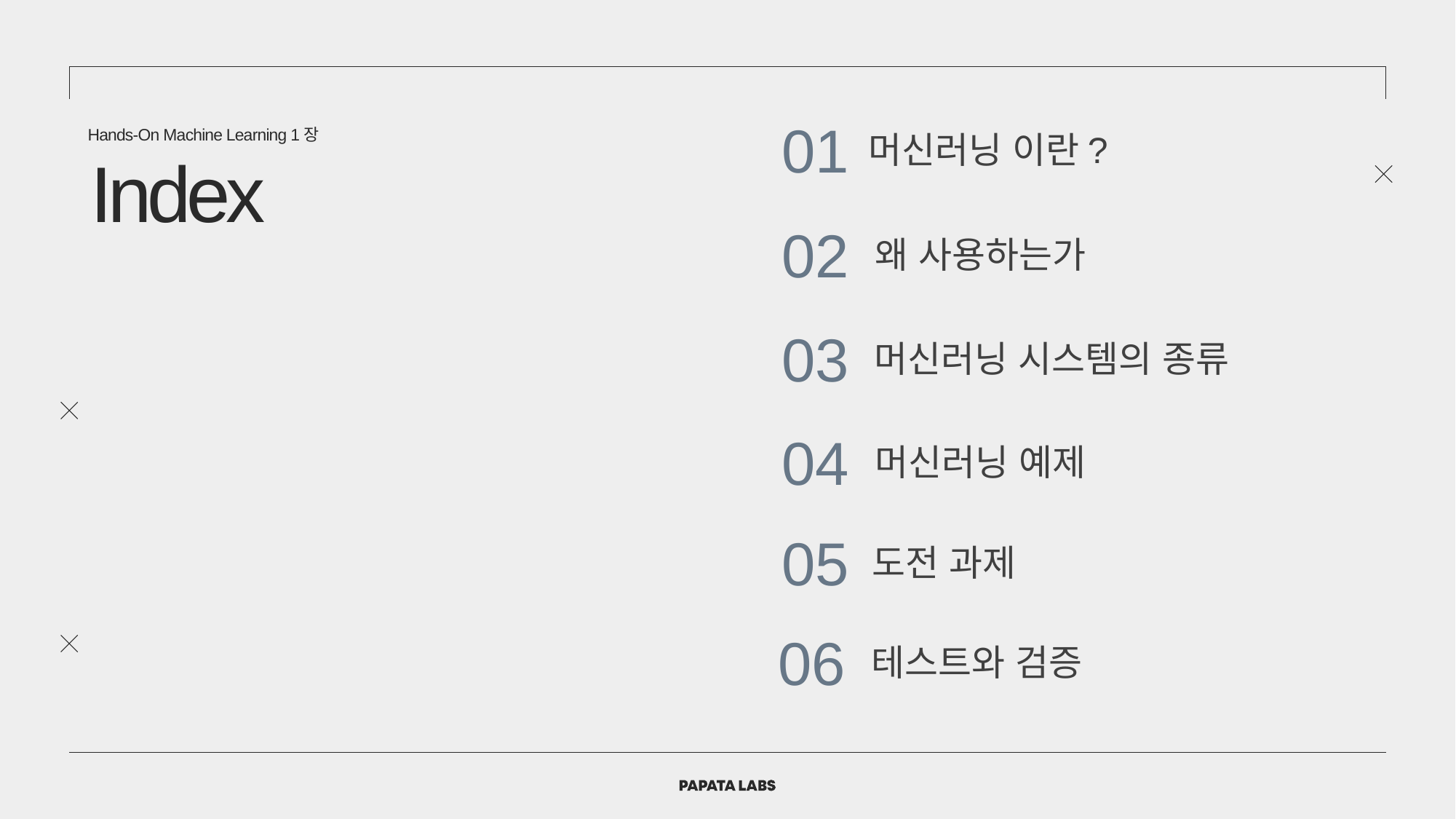

01
머신러닝 이란?
Hands-On Machine Learning 1장
Index
02
왜 사용하는가
03
머신러닝 시스템의 종류

04
머신러닝 예제
05
도전 과제
06
테스트와 검증